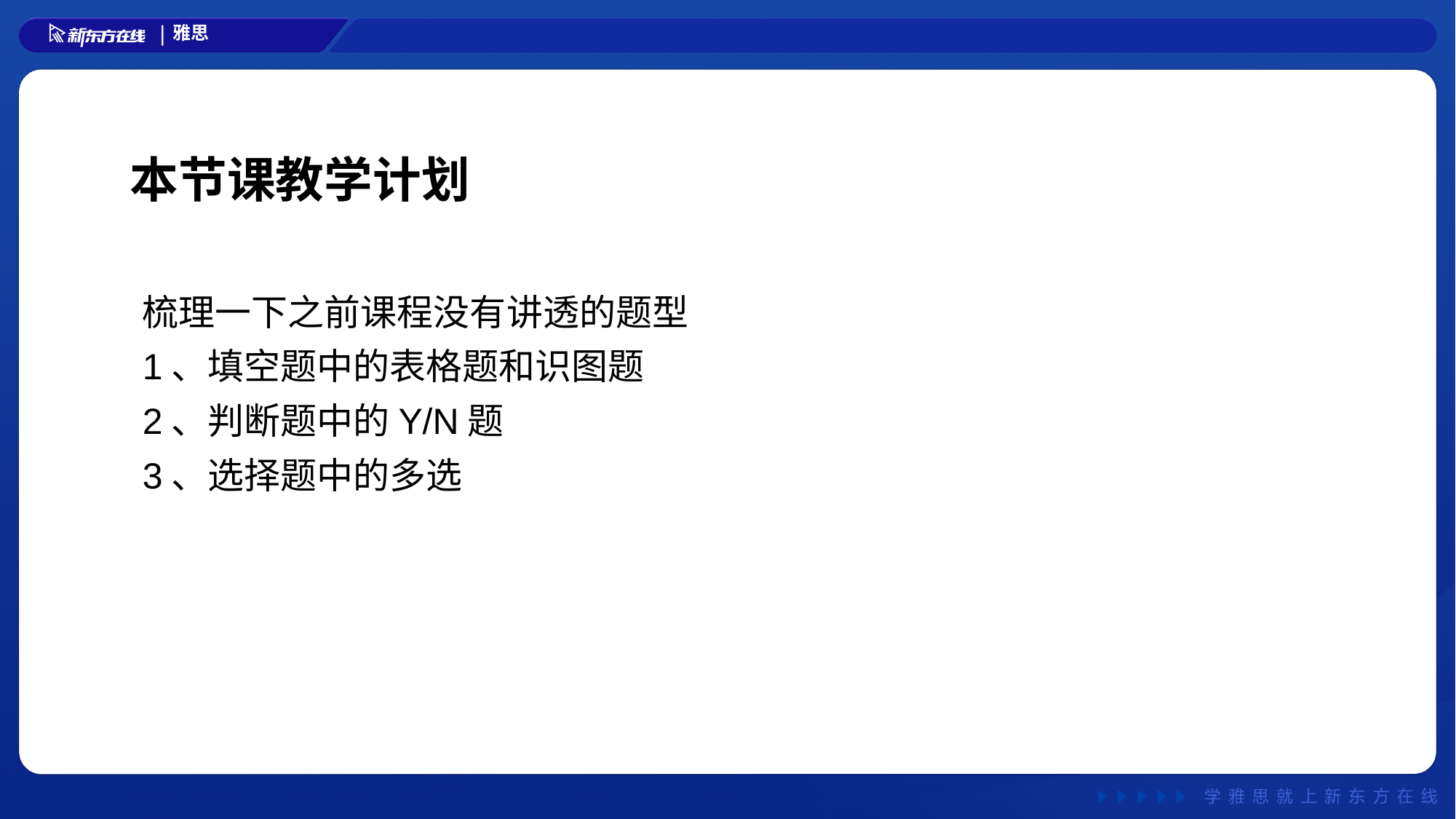

# 本节课教学计划
梳理一下之前课程没有讲透的题型
1、填空题中的表格题和识图题
2、判断题中的Y/N题
3、选择题中的多选